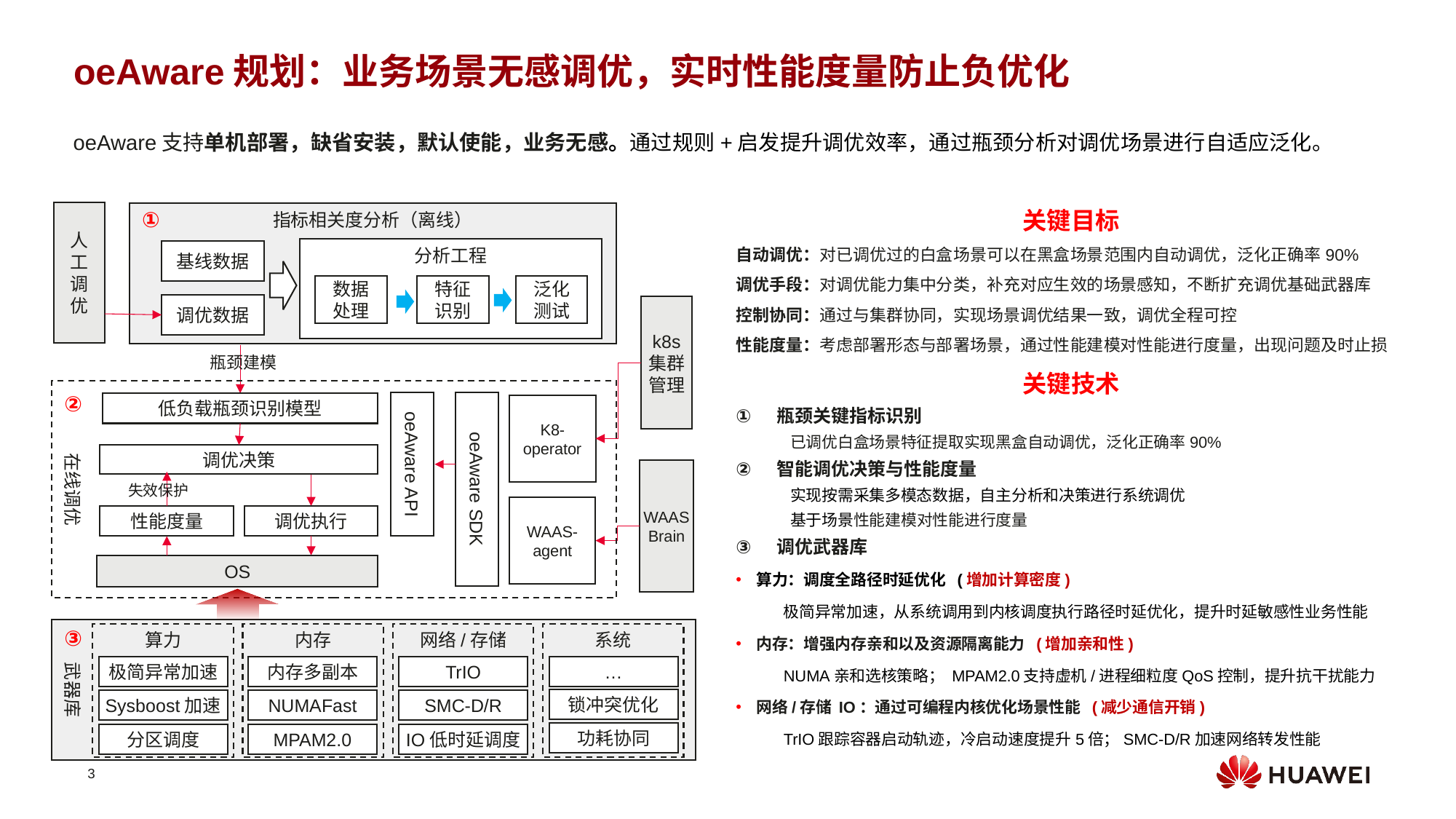

oeAware规划：业务场景无感调优，实时性能度量防止负优化
oeAware支持单机部署，缺省安装，默认使能，业务无感。通过规则+启发提升调优效率，通过瓶颈分析对调优场景进行自适应泛化。
关键目标
自动调优：对已调优过的白盒场景可以在黑盒场景范围内自动调优，泛化正确率90%
调优手段：对调优能力集中分类，补充对应生效的场景感知，不断扩充调优基础武器库
控制协同：通过与集群协同，实现场景调优结果一致，调优全程可控
性能度量：考虑部署形态与部署场景，通过性能建模对性能进行度量，出现问题及时止损
关键技术
瓶颈关键指标识别
已调优白盒场景特征提取实现黑盒自动调优，泛化正确率90%
智能调优决策与性能度量
实现按需采集多模态数据，自主分析和决策进行系统调优
基于场景性能建模对性能进行度量
调优武器库
算力：调度全路径时延优化  (增加计算密度)
极简异常加速，从系统调用到内核调度执行路径时延优化，提升时延敏感性业务性能
内存：增强内存亲和以及资源隔离能力  (增加亲和性)
NUMA亲和选核策略； MPAM2.0支持虚机/进程细粒度QoS控制，提升抗干扰能力
网络/存储 IO：通过可编程内核优化场景性能  (减少通信开销)
TrIO跟踪容器启动轨迹，冷启动速度提升5倍；SMC-D/R加速网络转发性能
①
人工调优
指标相关度分析（离线）
分析工程
基线数据

数据处理
特征识别
泛化测试

调优数据
k8s
集群管理
瓶颈建模
在线调优
oeAware SDK
oeAware API
低负载瓶颈识别模型
K8-operator
调优决策
失效保护
WAAS-
agent
性能度量
调优执行
OS
②
WAAS
Brain

③
武器库
算力
内存
网络/存储
系统
极简异常加速
内存多副本
TrIO
…
锁冲突优化
Sysboost加速
NUMAFast
SMC-D/R
功耗协同
分区调度
MPAM2.0
IO低时延调度